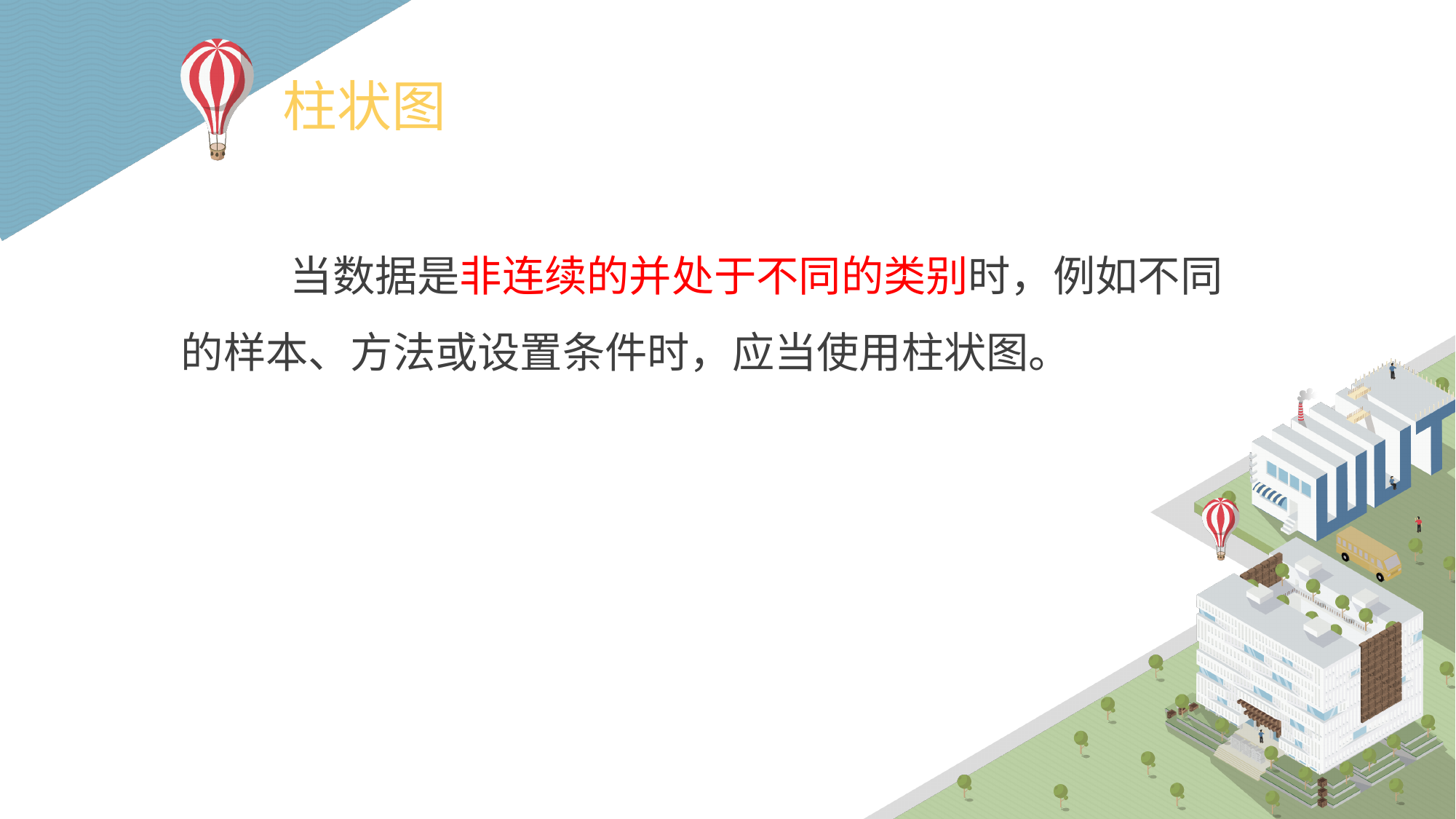

# 柱状图
	当数据是非连续的并处于不同的类别时，例如不同的样本、方法或设置条件时，应当使用柱状图。